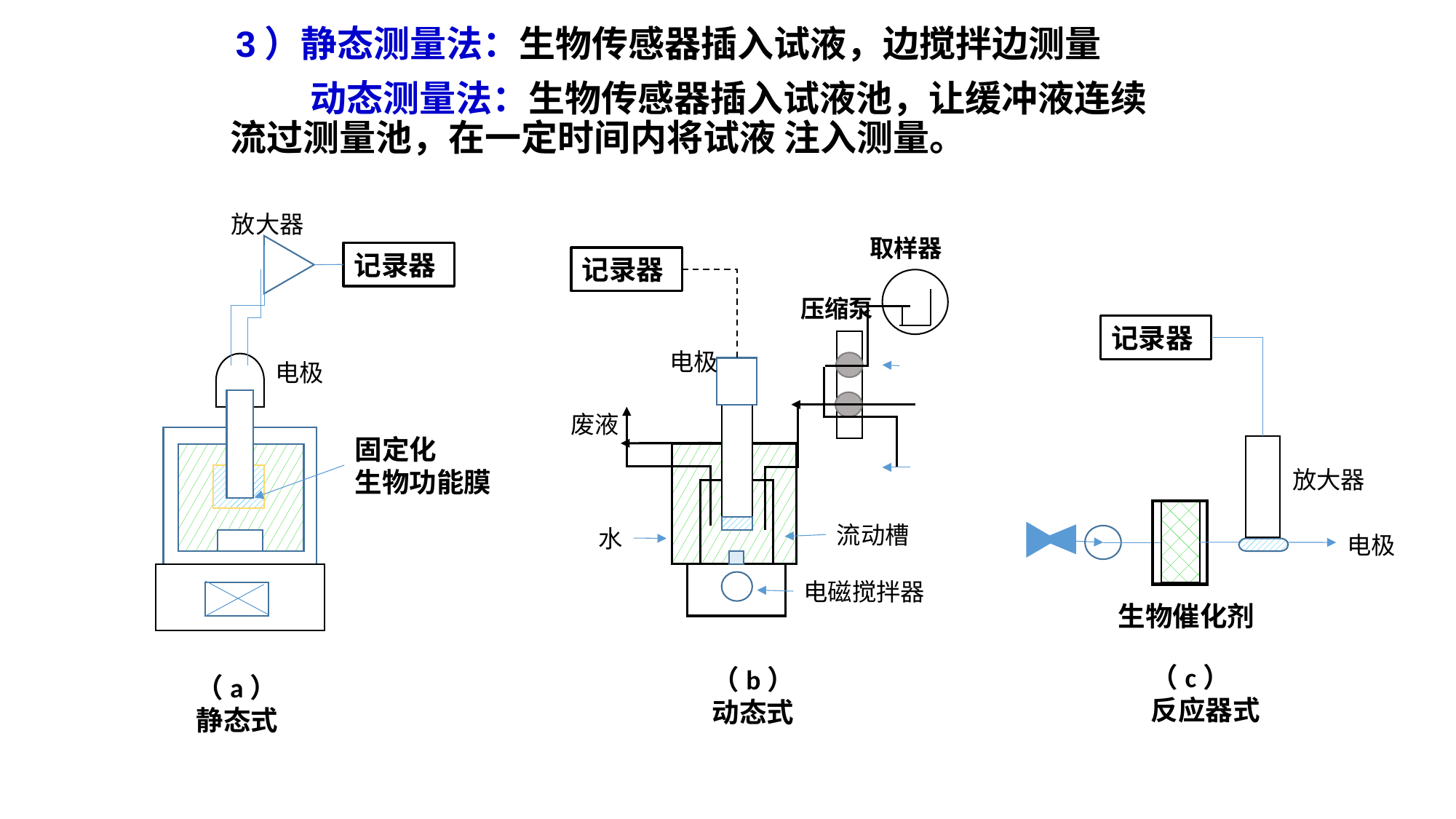

3）静态测量法：生物传感器插入试液，边搅拌边测量
            动态测量法：生物传感器插入试液池，让缓冲液连续流过测量池，在一定时间内将试液 注入测量。

放大器
取样器

记录器
记录器

压缩泵
记录器

电极
电极

废液

固定化
生物功能膜

放大器

流动槽

水

电极

电磁搅拌器

生物催化剂
（c）
反应器式
（b）动态式
（a）静态式